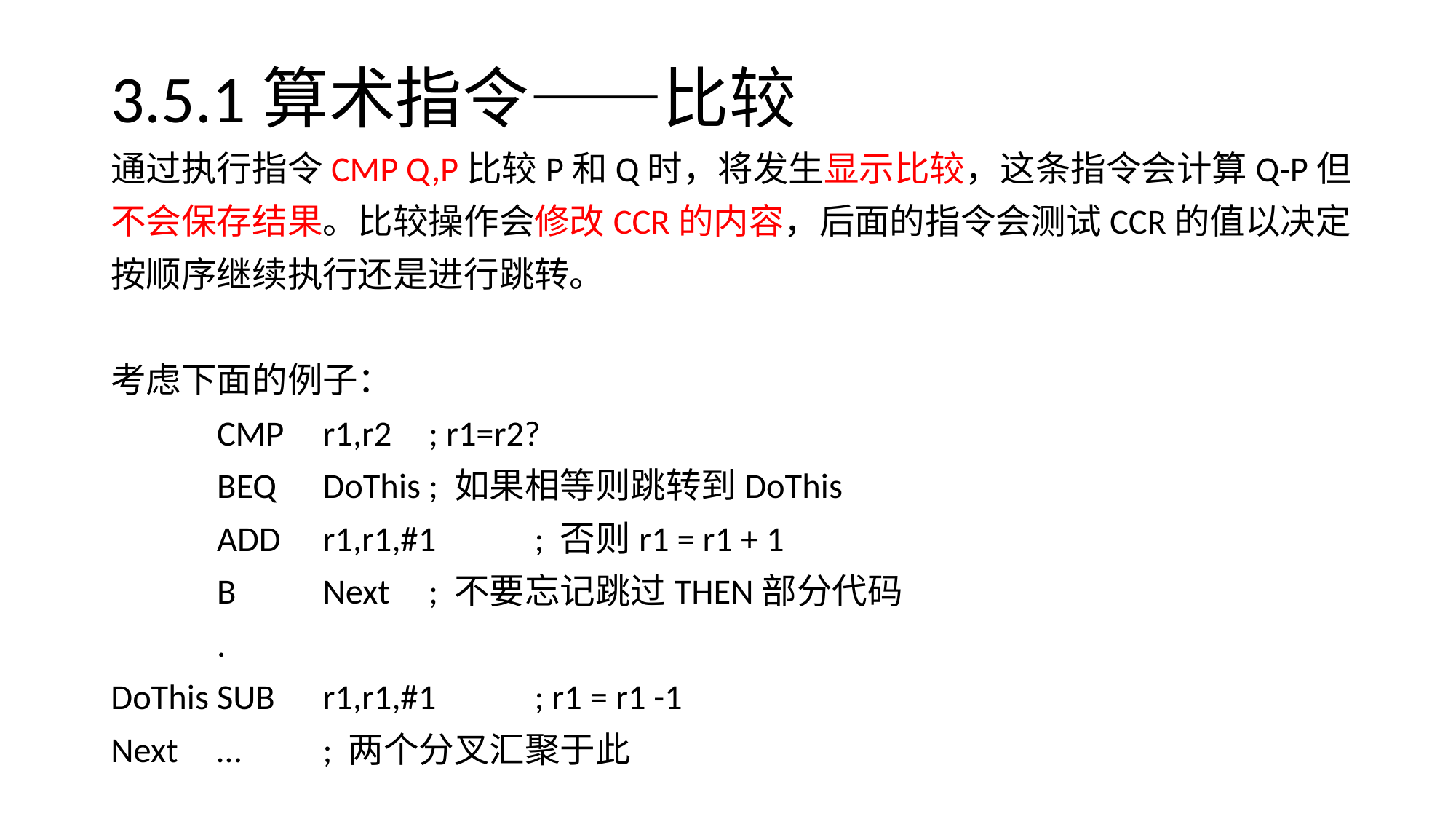

# 3.5.1算术指令——比较
通过执行指令CMP Q,P比较P和Q时，将发生显示比较，这条指令会计算Q-P但
不会保存结果。比较操作会修改CCR的内容，后面的指令会测试CCR的值以决定
按顺序继续执行还是进行跳转。

考虑下面的例子：
		CMP	r1,r2		; r1=r2?
		BEQ	DoThis		; 如果相等则跳转到DoThis
		ADD	r1,r1,#1	; 否则r1 = r1 + 1
		B	Next		; 不要忘记跳过THEN部分代码
		.
DoThis		SUB	r1,r1,#1	; r1 = r1 -1
Next			…		; 两个分叉汇聚于此